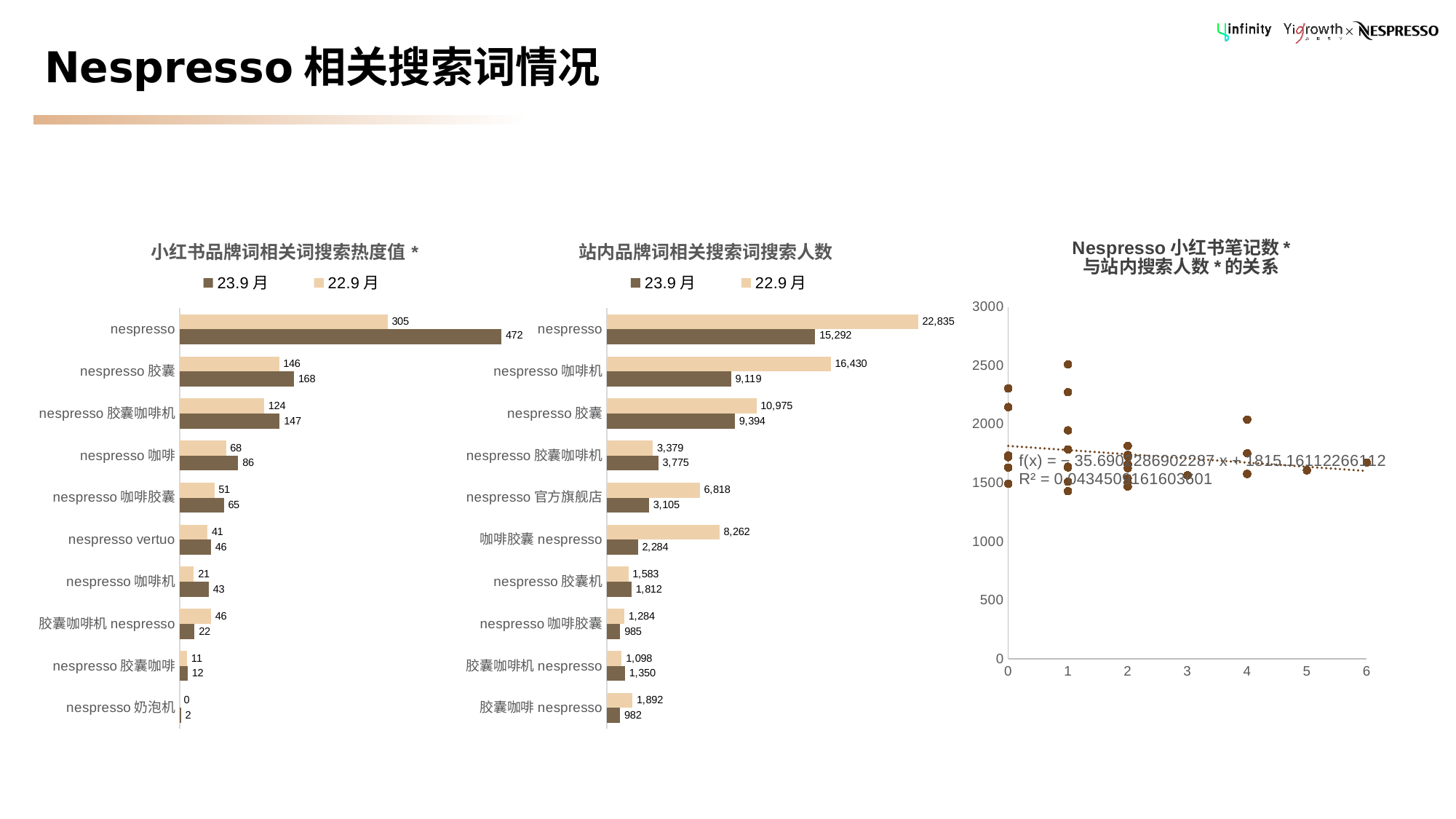

# Nespresso相关搜索词情况

### Chart: 站内品牌词相关搜索词搜索人数

| Category | 22.9月 | 23.9月 |
|---|---|---|
| nespresso | 22835.0 | 15292.0 |
| nespresso咖啡机 | 16430.0 | 9119.0 |
| nespresso胶囊 | 10975.0 | 9394.0 |
| nespresso胶囊咖啡机 | 3379.0 | 3775.0 |
| nespresso官方旗舰店 | 6818.0 | 3105.0 |
| 咖啡胶囊nespresso | 8262.0 | 2284.0 |
| nespresso胶囊机 | 1583.0 | 1812.0 |
| nespresso咖啡胶囊 | 1284.0 | 985.0 |
| 胶囊咖啡机nespresso | 1098.0 | 1350.0 |
| 胶囊咖啡nespresso | 1892.0 | 982.0 |

### Chart: 小红书品牌词相关词搜索热度值*

| Category | 22.9月 | 23.9月 |
|---|---|---|
| nespresso | 305.0 | 472.0 |
| nespresso胶囊 | 146.0 | 168.0 |
| nespresso胶囊咖啡机 | 124.0 | 147.0 |
| nespresso咖啡 | 68.0 | 86.0 |
| nespresso咖啡胶囊 | 51.0 | 65.0 |
| nespresso vertuo | 41.0 | 46.0 |
| nespresso咖啡机 | 21.0 | 43.0 |
| 胶囊咖啡机nespresso | 46.0 | 22.0 |
| nespresso胶囊咖啡 | 11.0 | 12.0 |
| nespresso奶泡机 | 0.0 | 2.0 |

### Chart: Nespresso小红书笔记数*
与站内搜索人数*的关系

| Category | Y 值 |
|---|---|